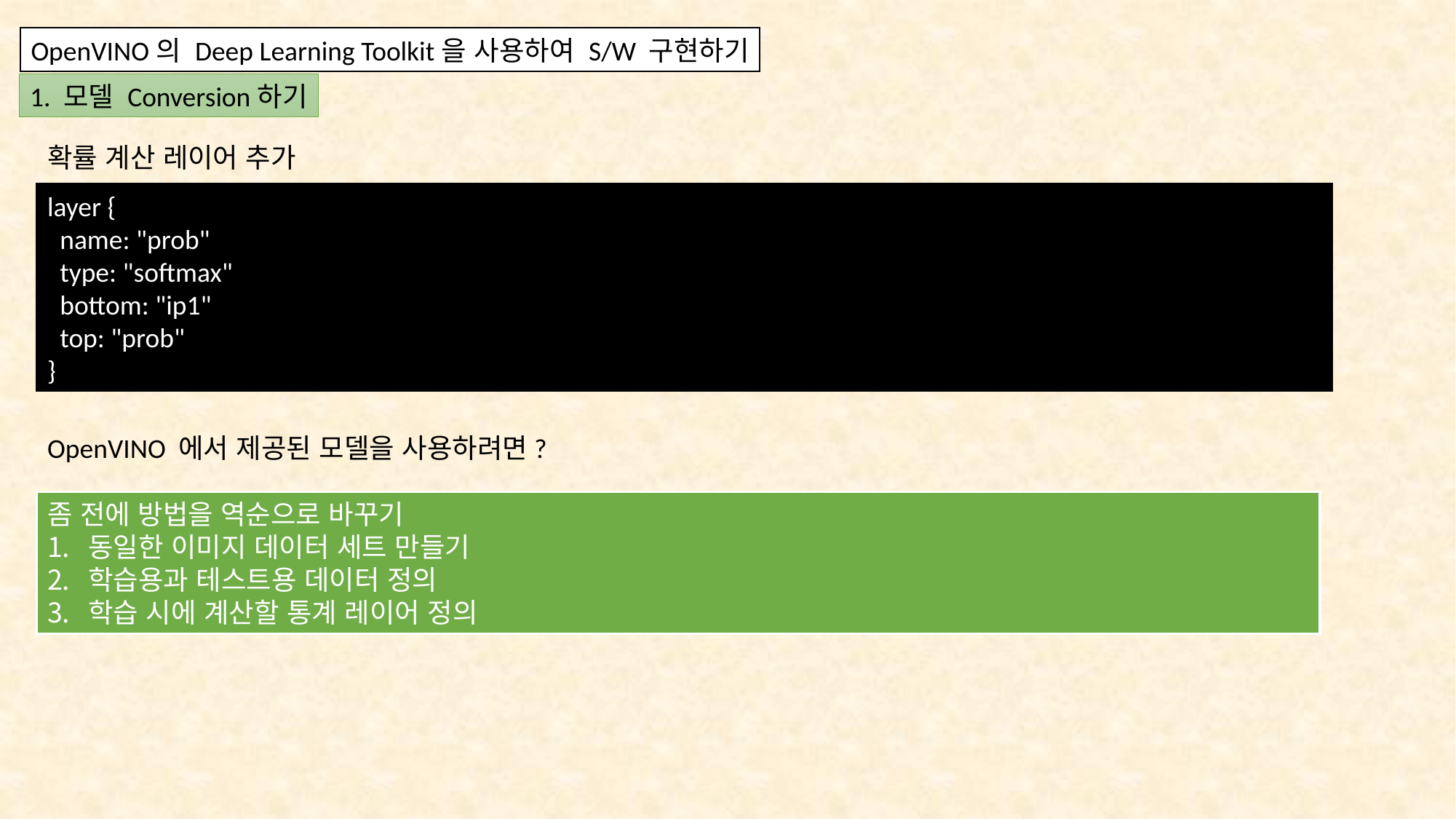

OpenVINO의 Deep Learning Toolkit을 사용하여 S/W 구현하기
1. 모델 Conversion하기
확률 계산 레이어 추가
layer {
  name: "prob"
  type: "softmax"
  bottom: "ip1"
  top: "prob"
}
OpenVINO 에서 제공된 모델을 사용하려면?
좀 전에 방법을 역순으로 바꾸기
동일한 이미지 데이터 세트 만들기
학습용과 테스트용 데이터 정의
학습 시에 계산할 통계 레이어 정의